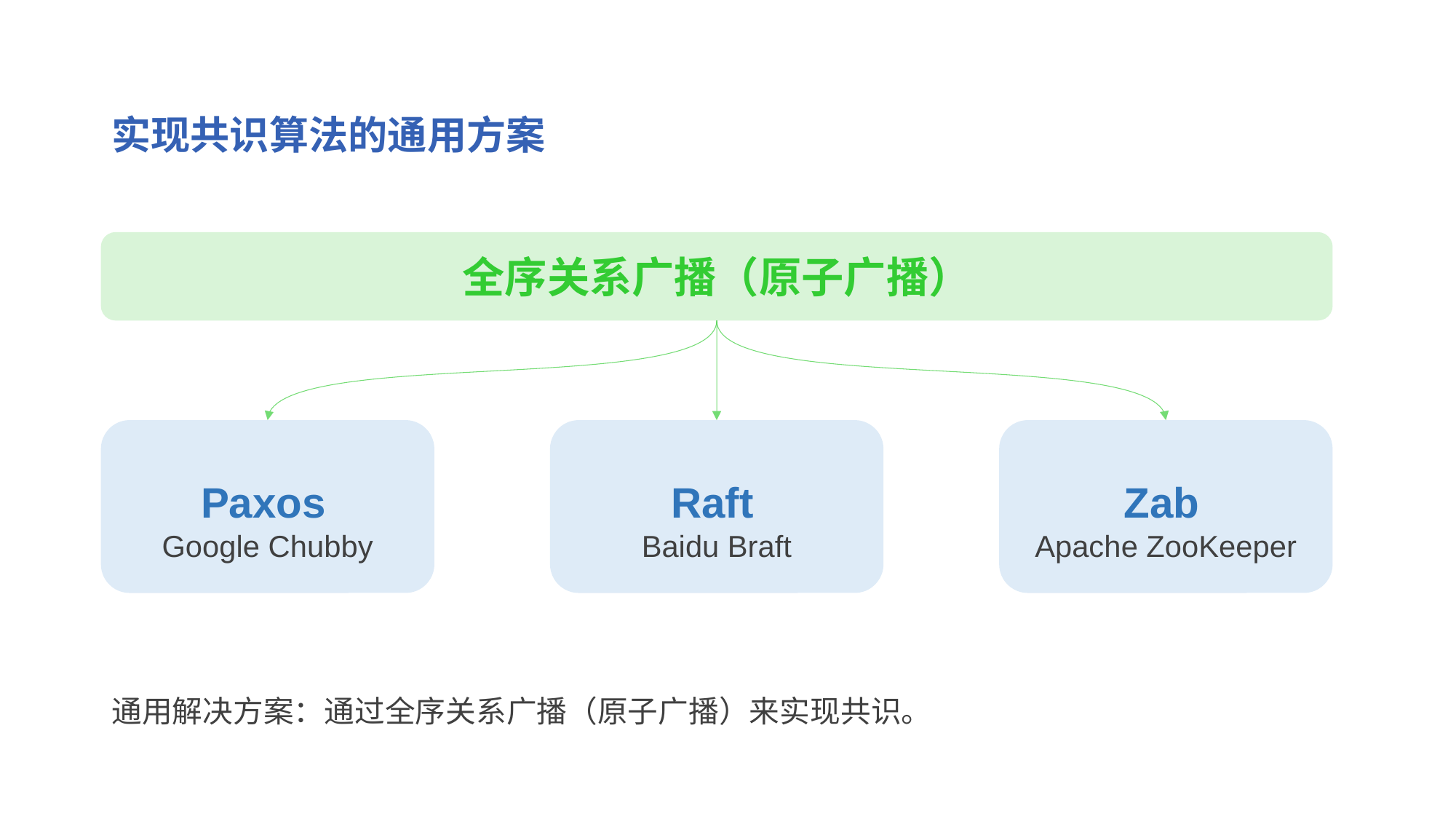

实现共识算法的通用方案
全序关系广播（原子广播）
Paxos
Google Chubby
Raft
Baidu Braft
Zab
Apache ZooKeeper
通用解决方案：通过全序关系广播（原子广播）来实现共识。